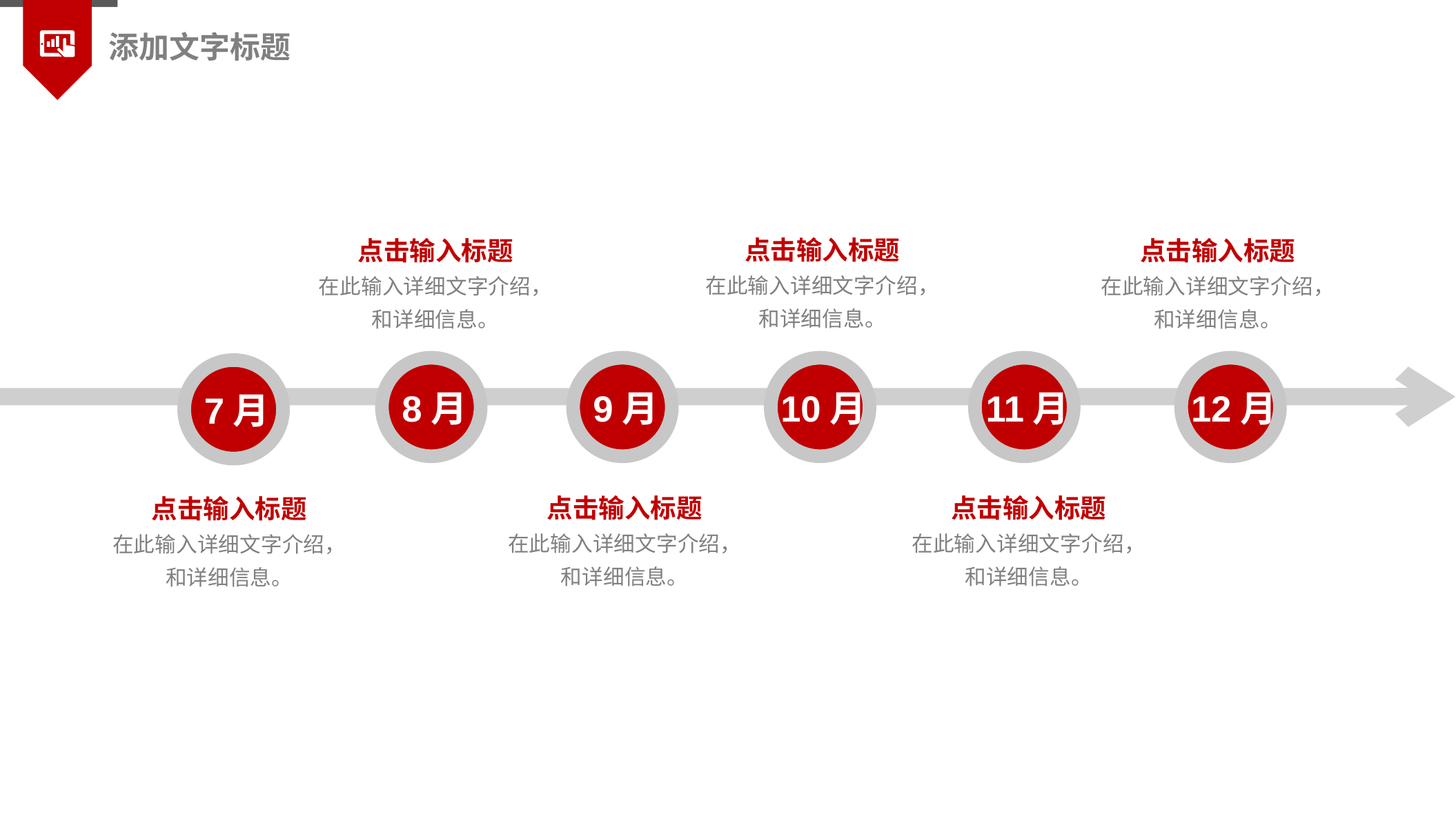

添加文字标题

点击输入标题
在此输入详细文字介绍，
和详细信息。
点击输入标题
在此输入详细文字介绍，
和详细信息。
点击输入标题
在此输入详细文字介绍，
和详细信息。

8月

9月

10月

11月

12月

7月
点击输入标题
在此输入详细文字介绍，
和详细信息。
点击输入标题
在此输入详细文字介绍，
和详细信息。
点击输入标题
在此输入详细文字介绍，
和详细信息。